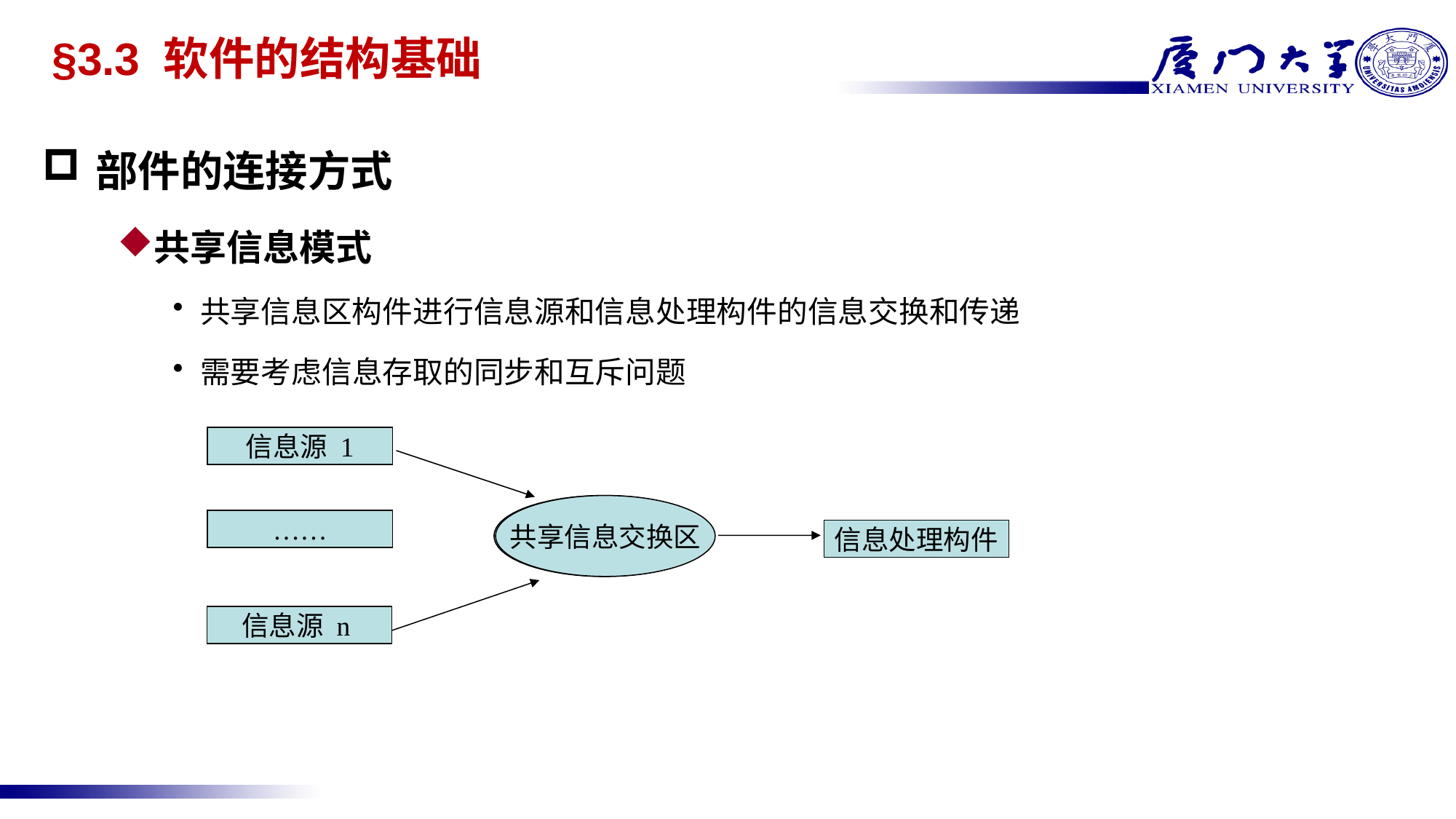

# §3.3 软件的结构基础
部件的连接方式
共享信息模式
共享信息区构件进行信息源和信息处理构件的信息交换和传递
需要考虑信息存取的同步和互斥问题

信息源 1

共享信息交换区
……
信息处理构件

信息源 n